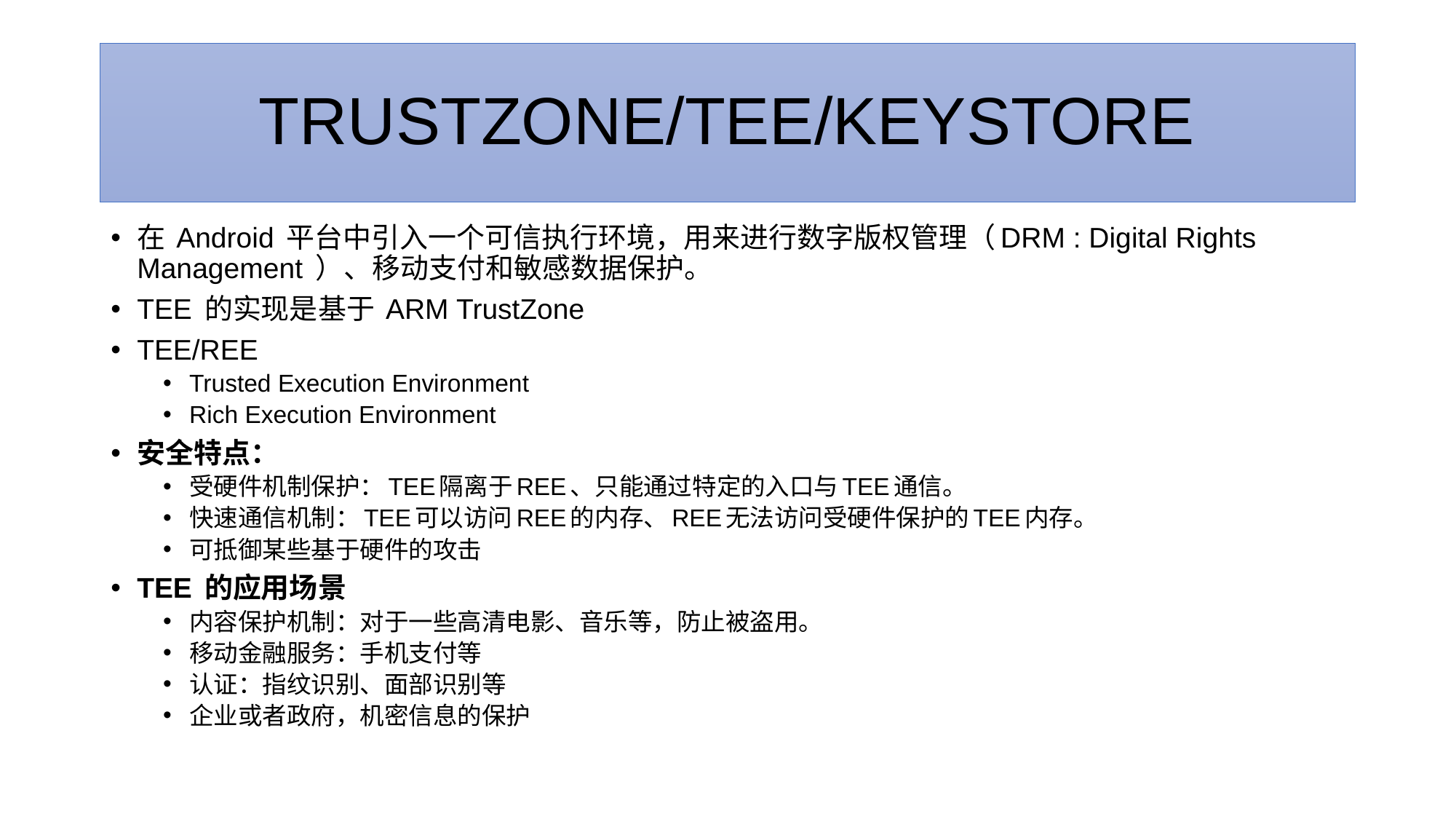

# TRUSTZONE/TEE/KEYSTORE
在 Android 平台中引入一个可信执行环境，用来进行数字版权管理（DRM : Digital Rights Management ）、移动支付和敏感数据保护。
TEE 的实现是基于 ARM TrustZone
TEE/REE
Trusted Execution Environment
Rich Execution Environment
安全特点：
受硬件机制保护：TEE隔离于REE、只能通过特定的入口与TEE通信。
快速通信机制：TEE可以访问REE的内存、REE无法访问受硬件保护的TEE内存。
可抵御某些基于硬件的攻击
TEE 的应用场景
内容保护机制：对于一些高清电影、音乐等，防止被盗用。
移动金融服务：手机支付等
认证：指纹识别、面部识别等
企业或者政府，机密信息的保护